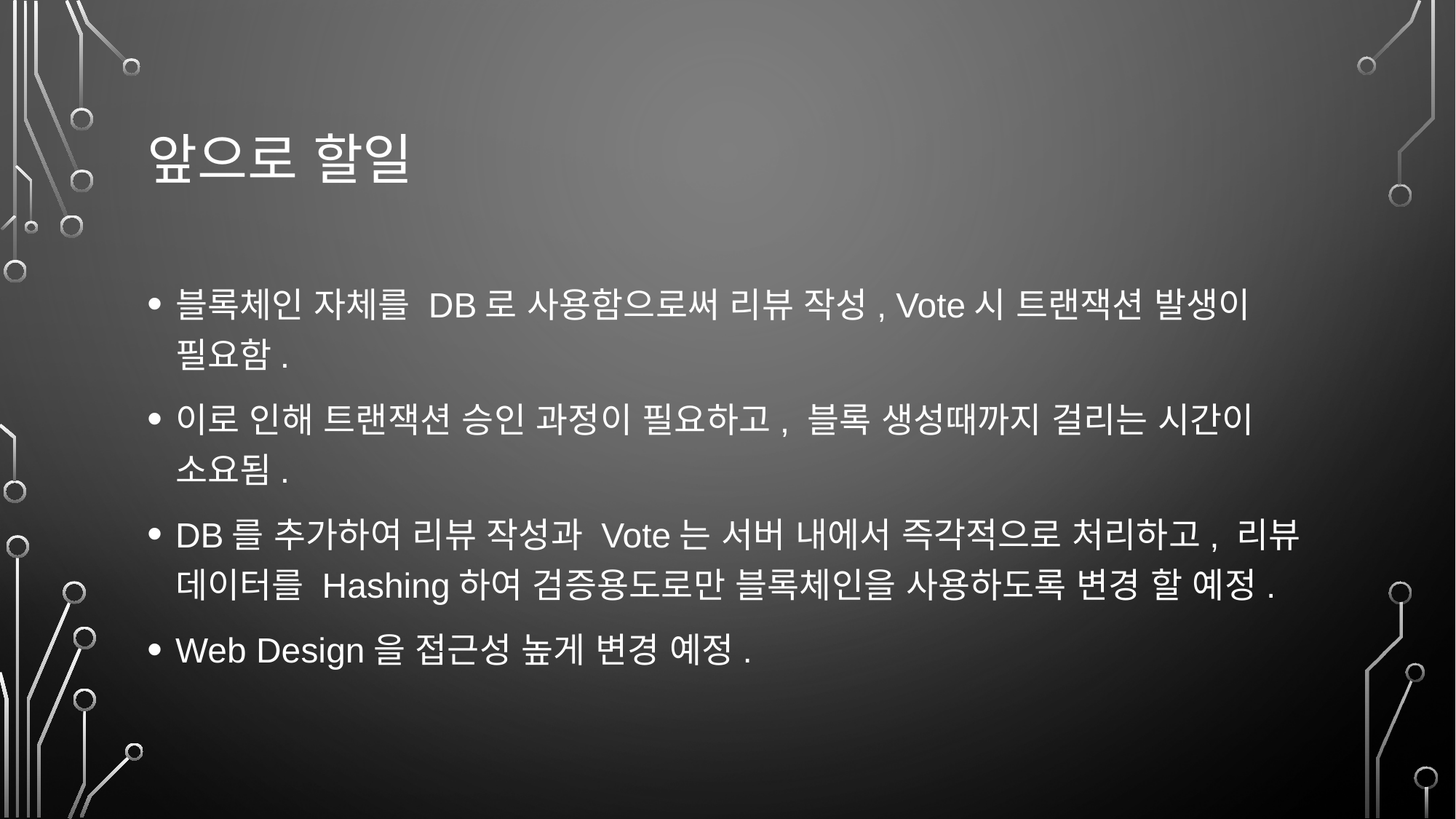

# 앞으로 할일
블록체인 자체를 DB로 사용함으로써 리뷰 작성, Vote시 트랜잭션 발생이 필요함.
이로 인해 트랜잭션 승인 과정이 필요하고, 블록 생성때까지 걸리는 시간이 소요됨.
DB를 추가하여 리뷰 작성과 Vote는 서버 내에서 즉각적으로 처리하고, 리뷰 데이터를 Hashing하여 검증용도로만 블록체인을 사용하도록 변경 할 예정.
Web Design을 접근성 높게 변경 예정.